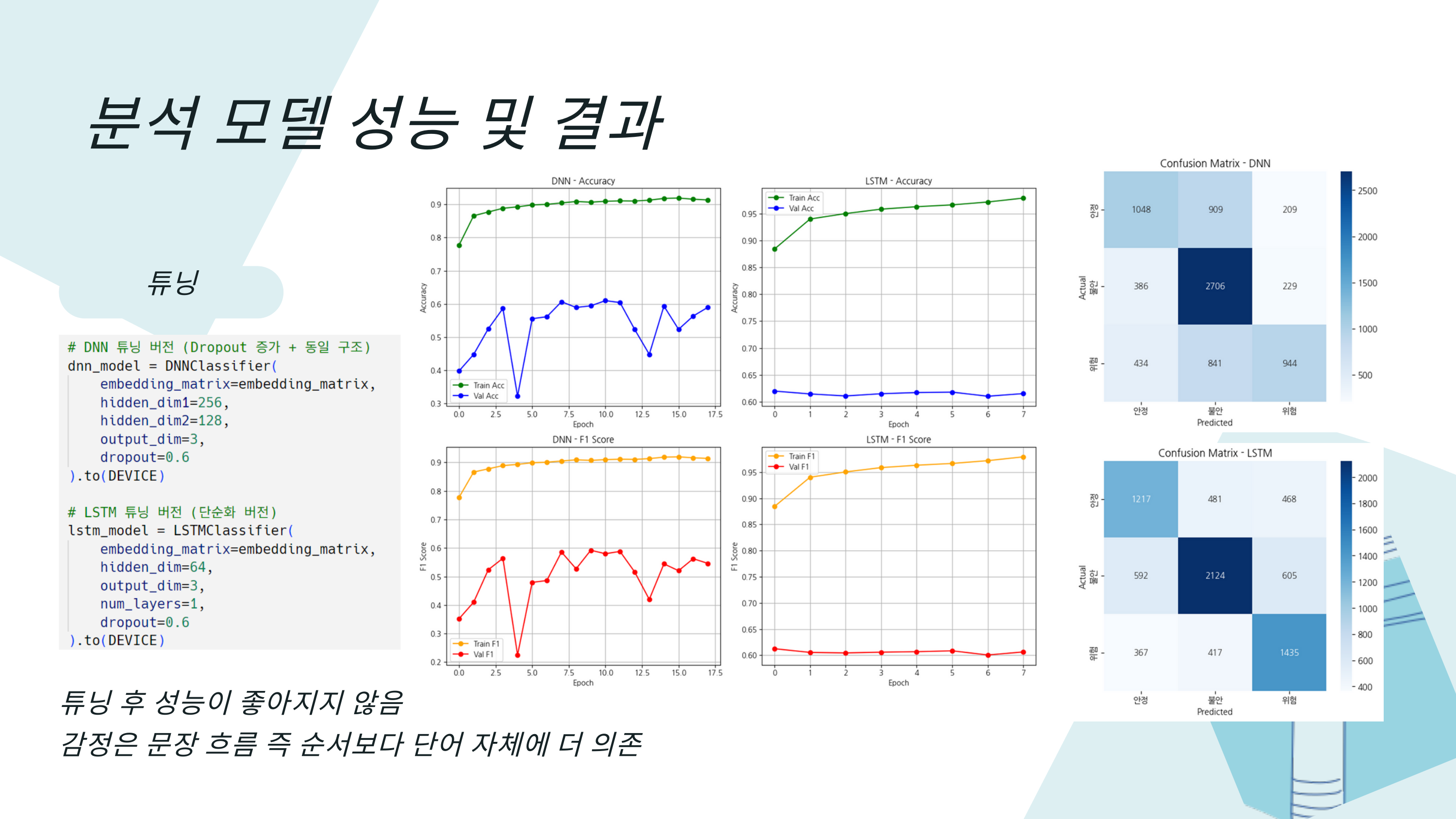

분석 모델 성능 및 결과

튜닝

튜닝 후 성능이 좋아지지 않음
감정은 문장 흐름 즉 순서보다 단어 자체에 더 의존